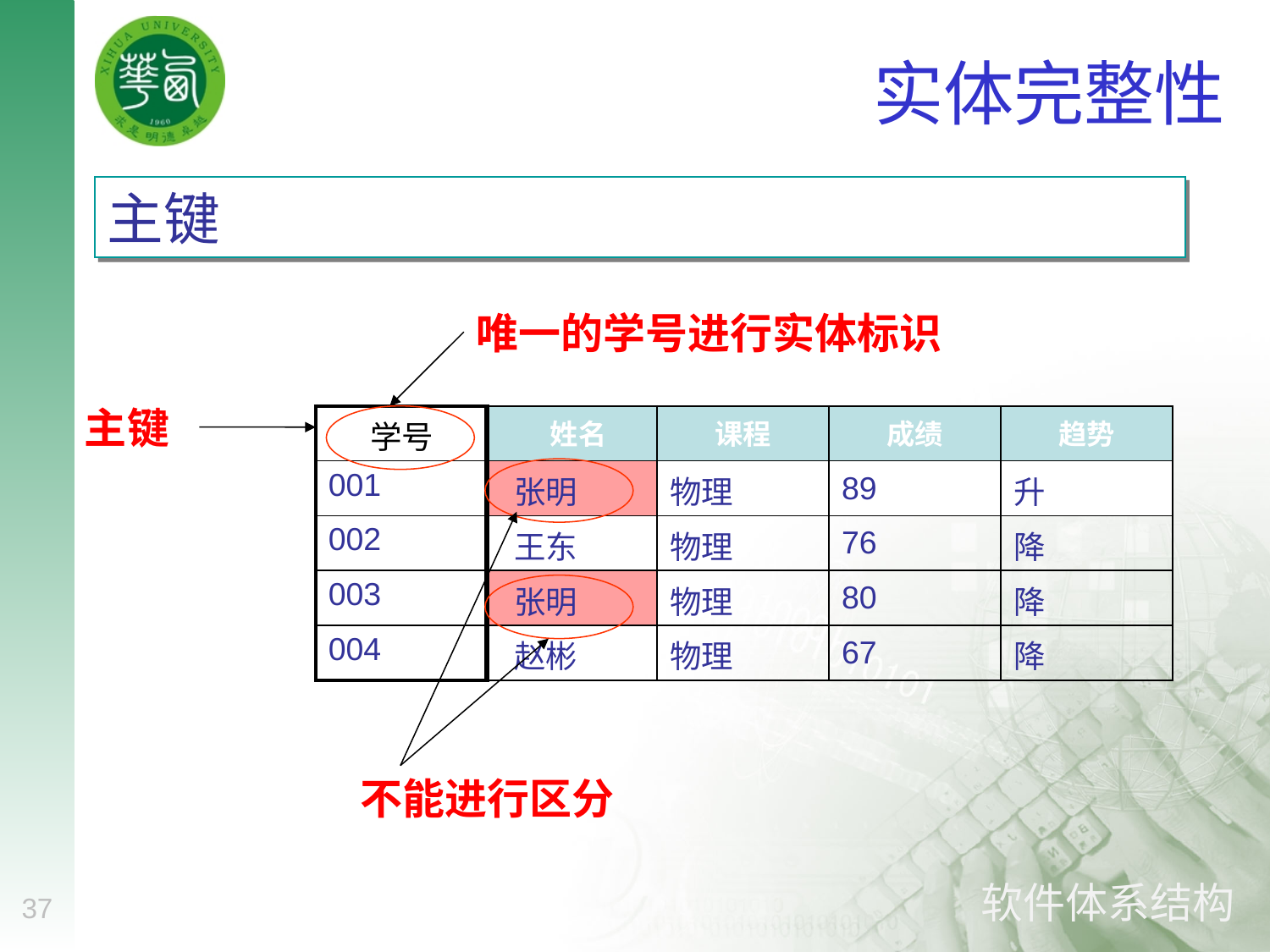

# 实体完整性
主键
唯一的学号进行实体标识

主键

| 学号 |
| --- |
| 001 |
| 002 |
| 003 |
| 004 |
| 姓名 | 课程 | 成绩 | 趋势 |
| --- | --- | --- | --- |
| 张明 | 物理 | 89 | 升 |
| 王东 | 物理 | 76 | 降 |
| 张明 | 物理 | 80 | 降 |
| 赵彬 | 物理 | 67 | 降 |

不能进行区分
37